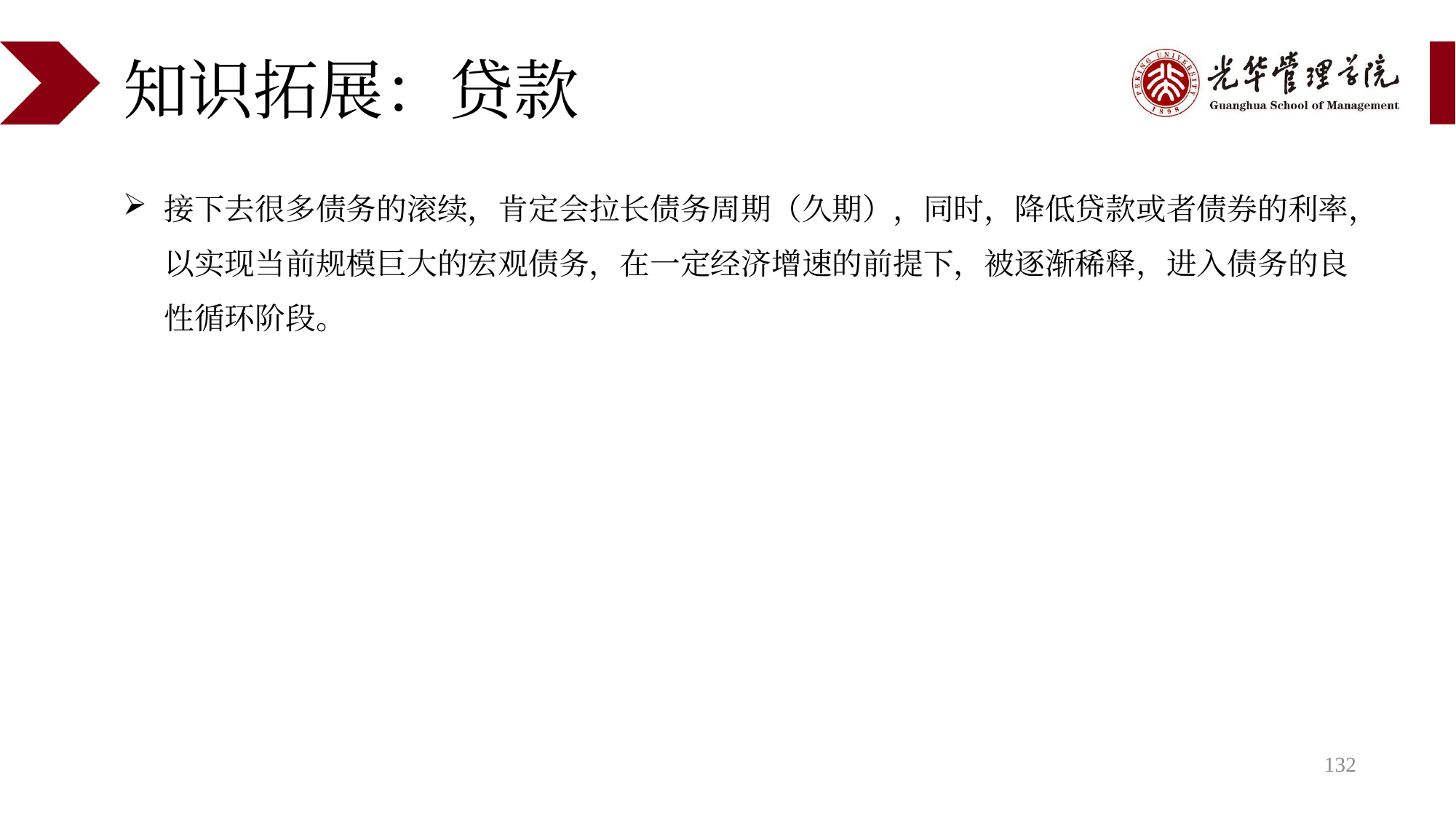

# 知识拓展：贷款
接下去很多债务的滚续，肯定会拉长债务周期（久期），同时，降低贷款或者债券的利率，以实现当前规模巨大的宏观债务，在一定经济增速的前提下，被逐渐稀释，进入债务的良性循环阶段。
132